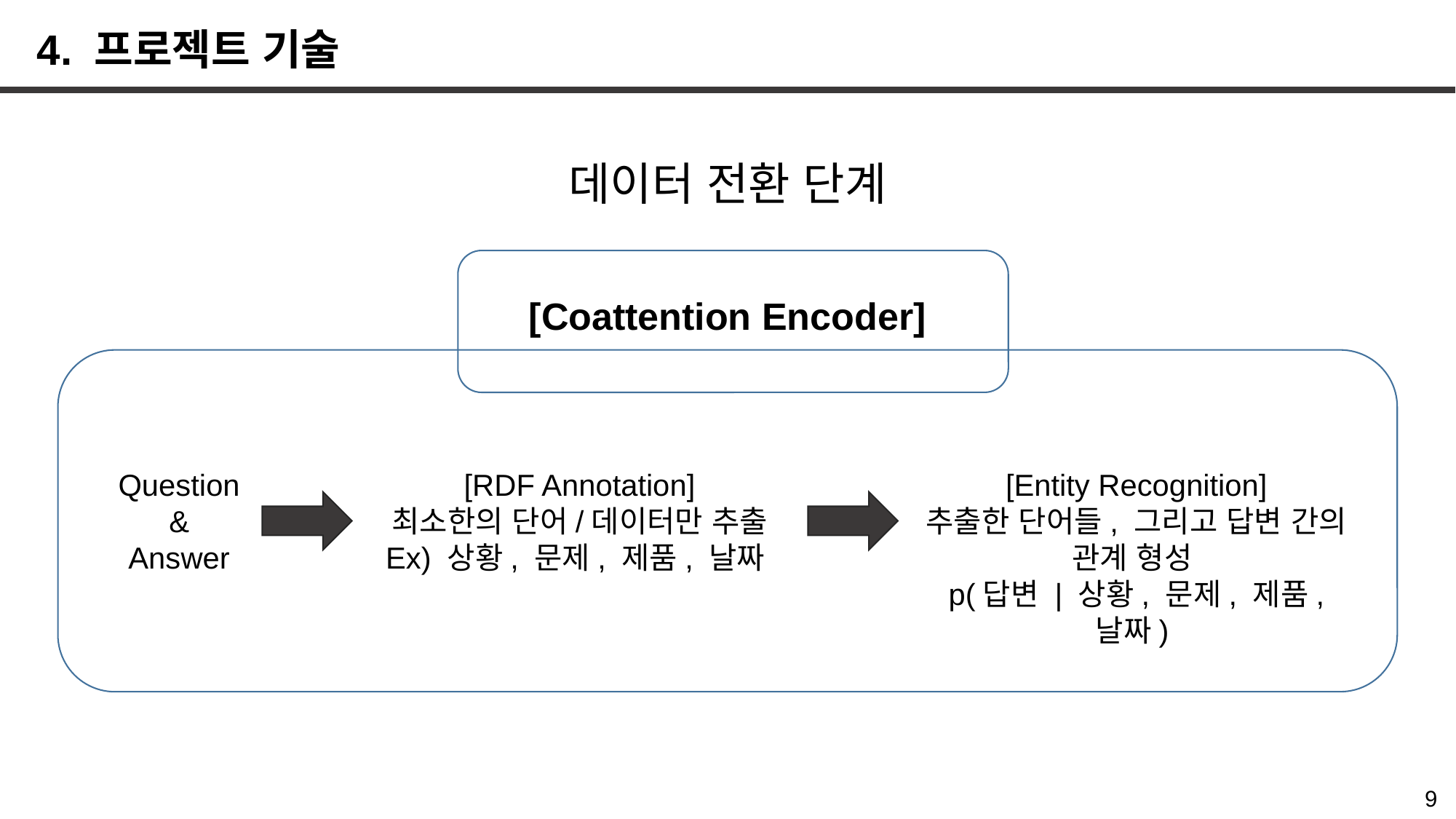

4. 프로젝트 기술

데이터 전환 단계

[Coattention Encoder]

Question
&
Answer
[Entity Recognition]
추출한 단어들, 그리고 답변 간의 관계 형성
p(답변 | 상황, 문제, 제품, 날짜)
[RDF Annotation]
최소한의 단어/데이터만 추출
Ex) 상황, 문제, 제품, 날짜

9